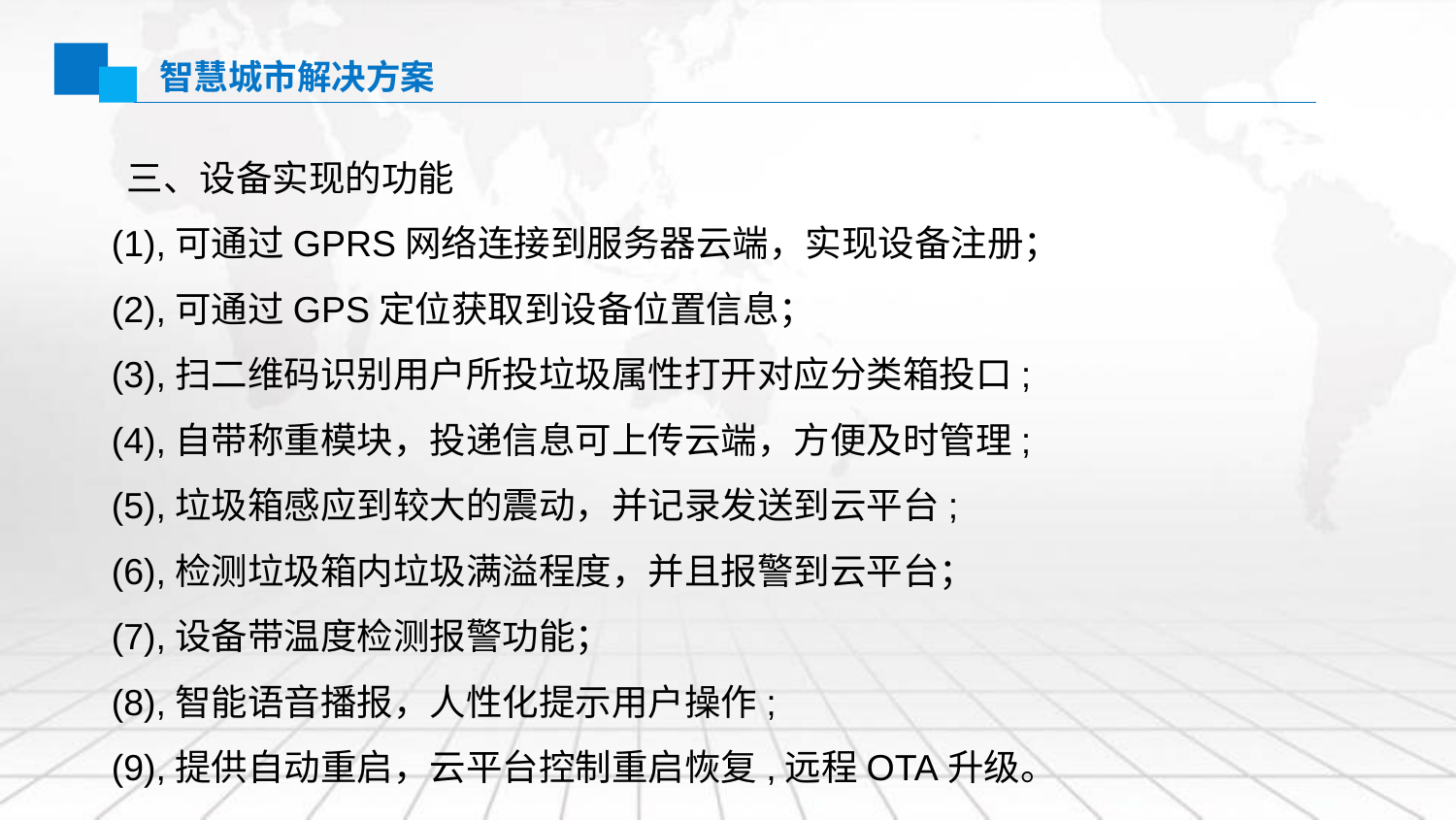

智慧城市解决方案

  三、设备实现的功能
 (1),可通过GPRS网络连接到服务器云端，实现设备注册；
 (2),可通过GPS定位获取到设备位置信息；
 (3),扫二维码识别用户所投垃圾属性打开对应分类箱投口;
 (4),自带称重模块，投递信息可上传云端，方便及时管理;
 (5),垃圾箱感应到较大的震动，并记录发送到云平台;
 (6),检测垃圾箱内垃圾满溢程度，并且报警到云平台；
 (7),设备带温度检测报警功能；
 (8),智能语音播报，人性化提示用户操作;
 (9),提供自动重启，云平台控制重启恢复,远程OTA升级。